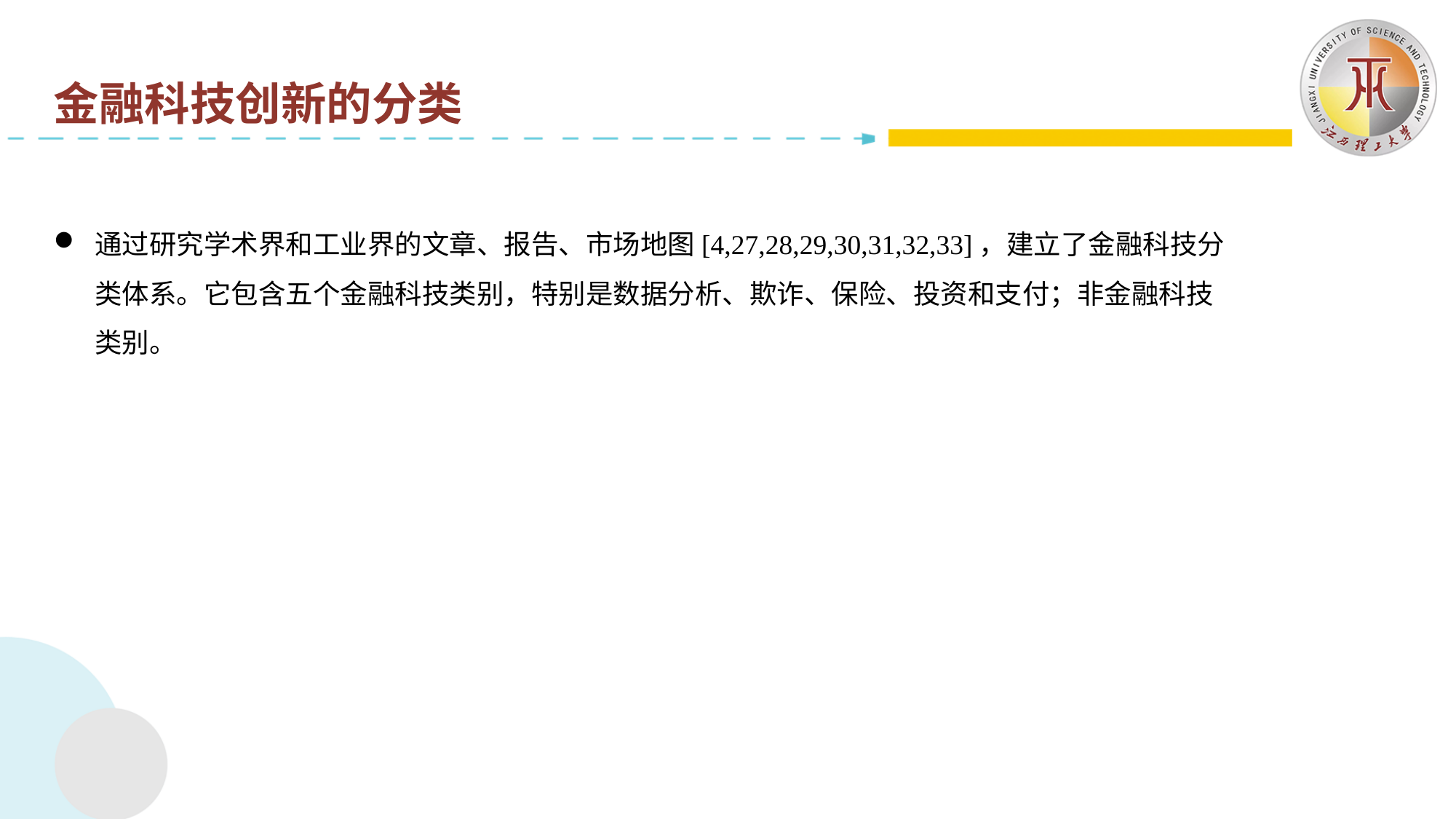

金融科技创新的分类
通过研究学术界和工业界的文章、报告、市场地图[4,27,28,29,30,31,32,33]，建立了金融科技分类体系。它包含五个金融科技类别，特别是数据分析、欺诈、保险、投资和支付；非金融科技类别。